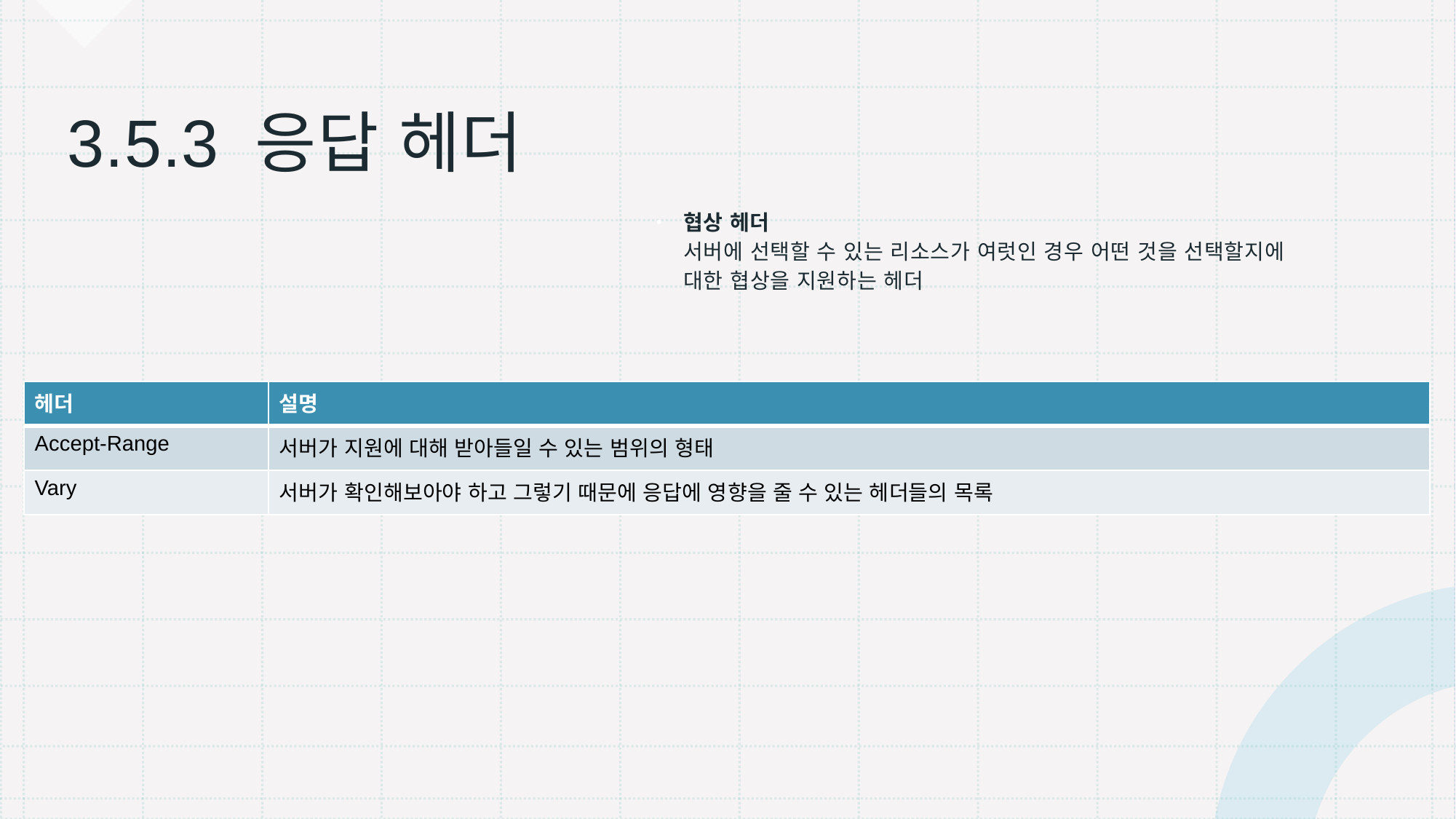

# 3.5.3 응답 헤더
협상 헤더
서버에 선택할 수 있는 리소스가 여럿인 경우 어떤 것을 선택할지에 대한 협상을 지원하는 헤더

| 헤더 | 설명 |
| --- | --- |
| Accept-Range | 서버가 지원에 대해 받아들일 수 있는 범위의 형태 |
| Vary | 서버가 확인해보아야 하고 그렇기 때문에 응답에 영향을 줄 수 있는 헤더들의 목록 |